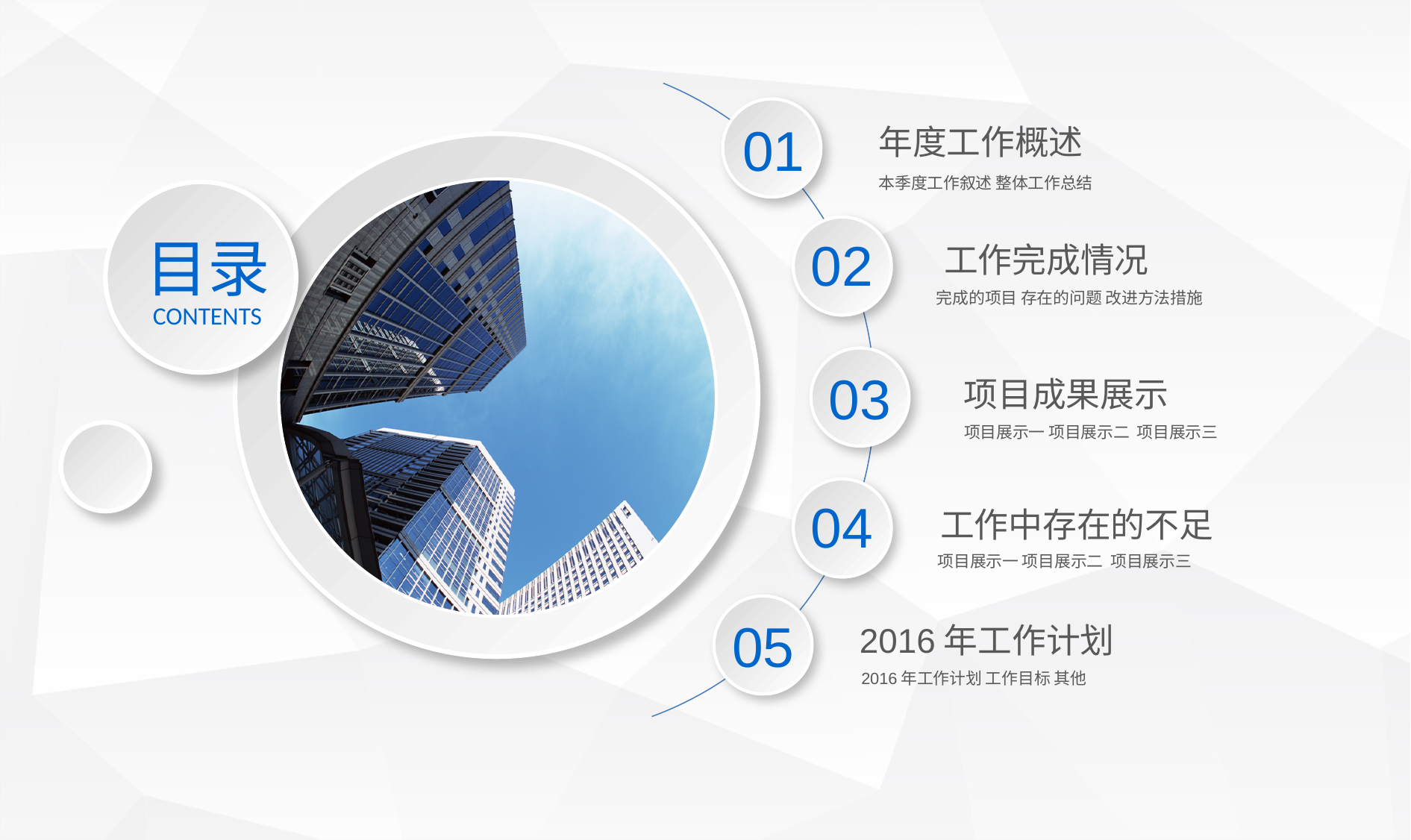

01
年度工作概述

本季度工作叙述 整体工作总结

02
目录
CONTENTS
工作完成情况
完成的项目 存在的问题 改进方法措施

03
项目成果展示
项目展示一 项目展示二  项目展示三

04
工作中存在的不足
项目展示一 项目展示二  项目展示三

05
2016年工作计划
2016年工作计划 工作目标 其他